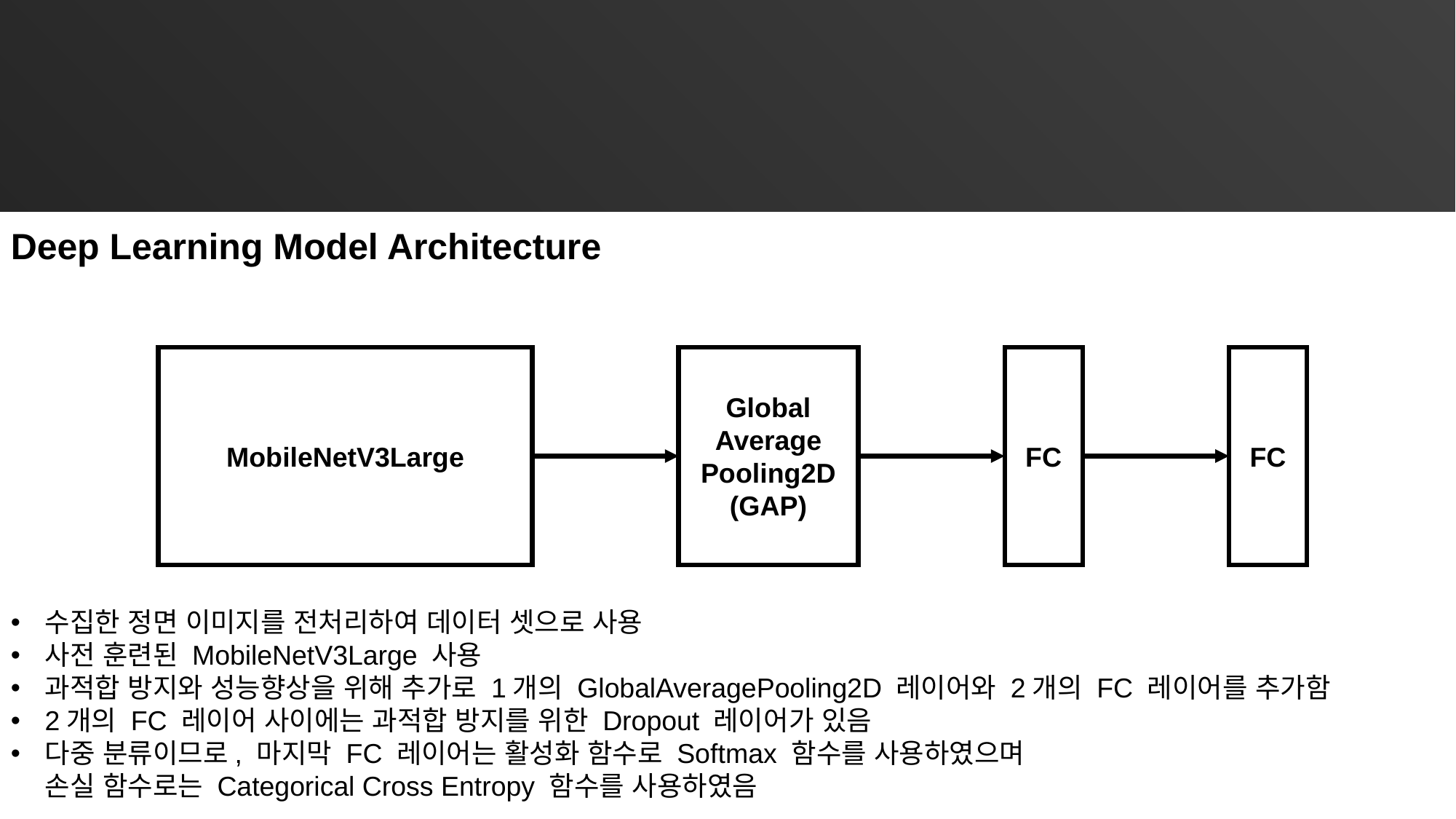

4. 개발 모듈
딥러닝 모델
Deep Learning Model Architecture

수집한 정면 이미지를 전처리하여 데이터 셋으로 사용
사전 훈련된 MobileNetV3Large 사용
과적합 방지와 성능향상을 위해 추가로 1개의 GlobalAveragePooling2D 레이어와 2개의 FC 레이어를 추가함
2개의 FC 레이어 사이에는 과적합 방지를 위한 Dropout 레이어가 있음
다중 분류이므로, 마지막 FC 레이어는 활성화 함수로 Softmax 함수를 사용하였으며
손실 함수로는 Categorical Cross Entropy 함수를 사용하였음
MobileNetV3Large
Global
Average
Pooling2D
(GAP)
FC
FC